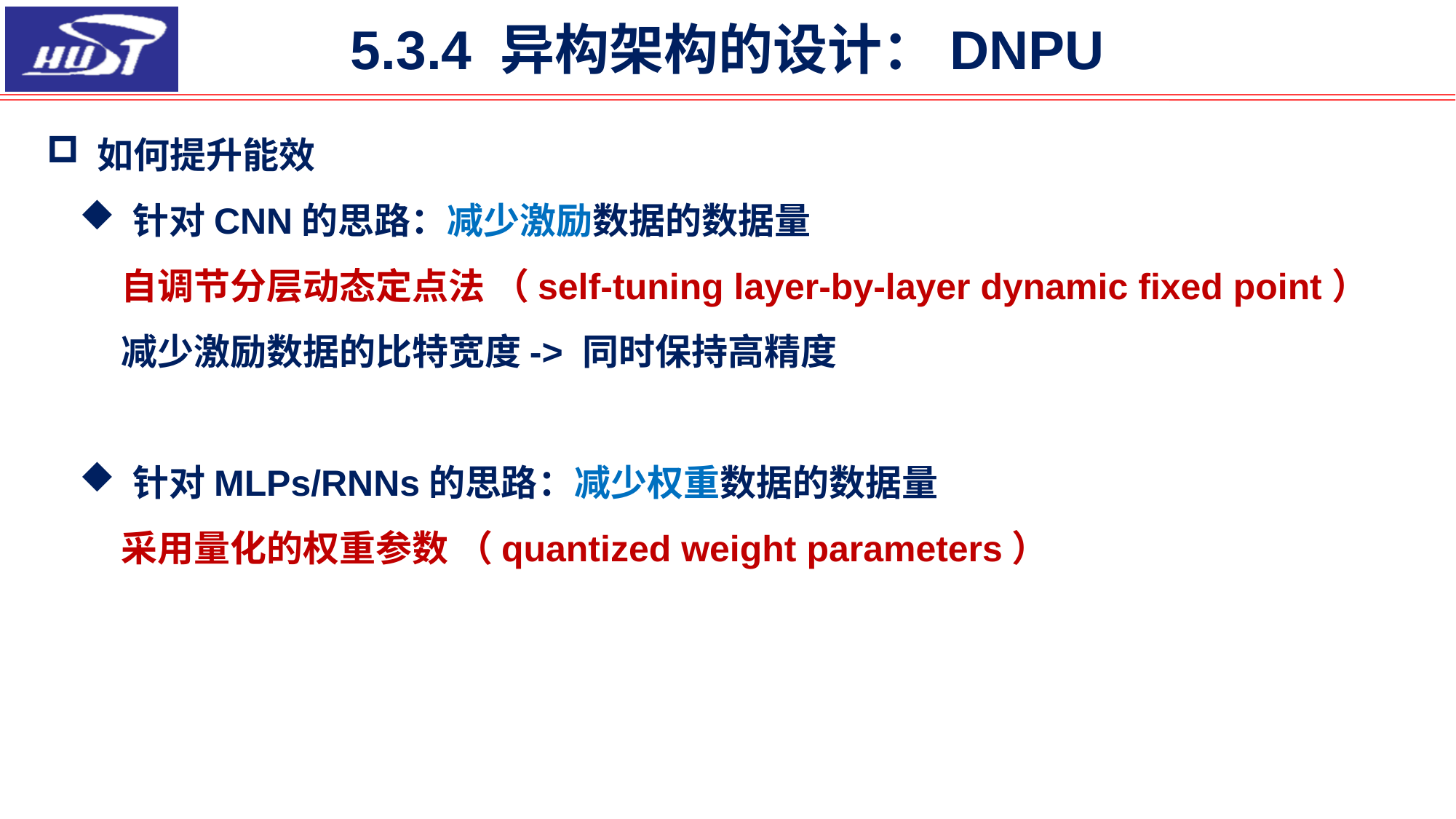

5.3.4 异构架构的设计：DNPU
 如何提升能效
 针对CNN的思路：减少激励数据的数据量
    自调节分层动态定点法 （self-tuning layer-by-layer dynamic fixed point）
    减少激励数据的比特宽度-> 同时保持高精度

 针对MLPs/RNNs的思路：减少权重数据的数据量
    采用量化的权重参数 （quantized weight parameters）
36